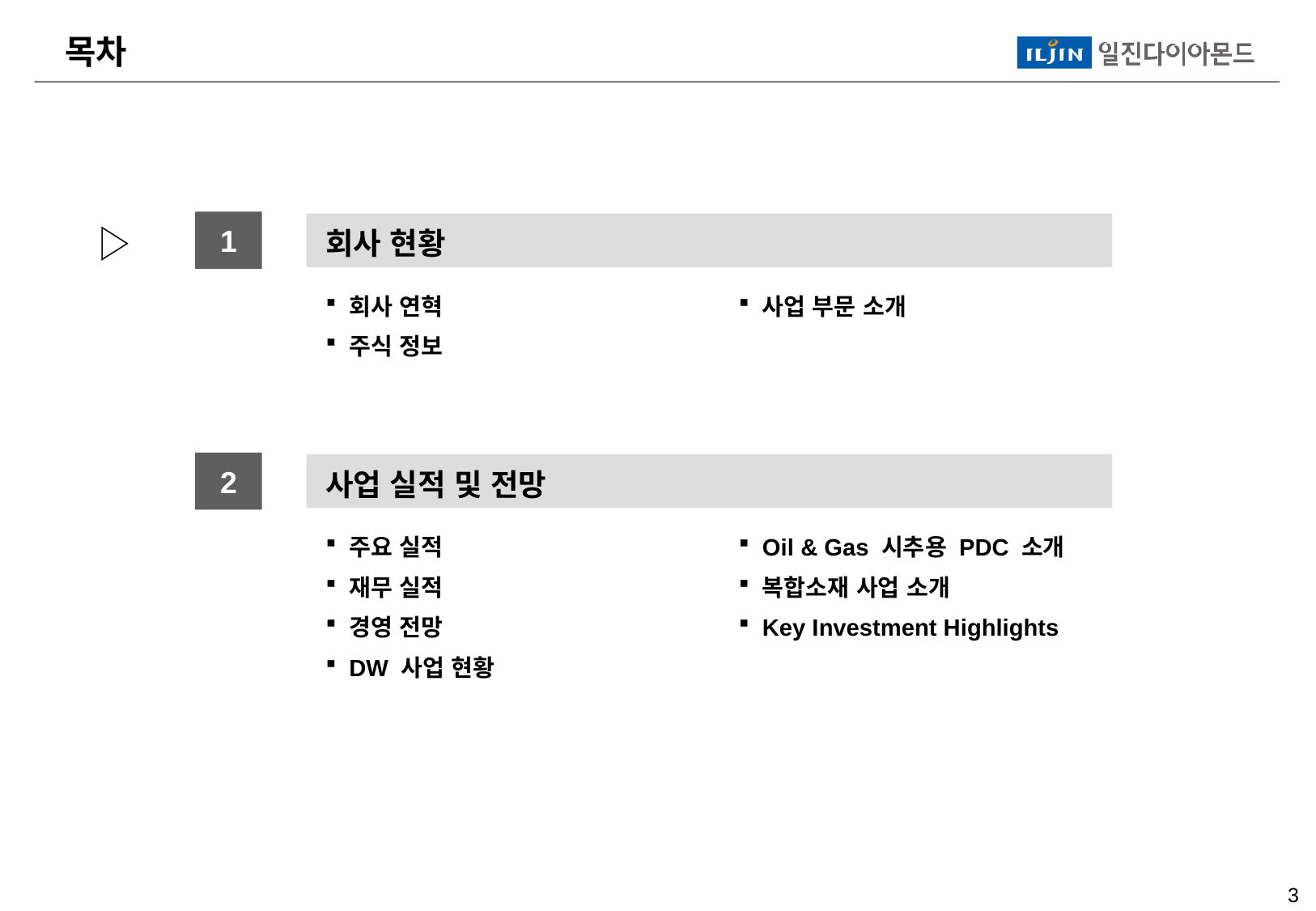

목차
1
회사 현황

회사 연혁
주식 정보
사업 부문 소개
2
사업 실적 및 전망
주요 실적
재무 실적
경영 전망
DW 사업 현황
Oil & Gas 시추용 PDC 소개
복합소재 사업 소개
Key Investment Highlights
3